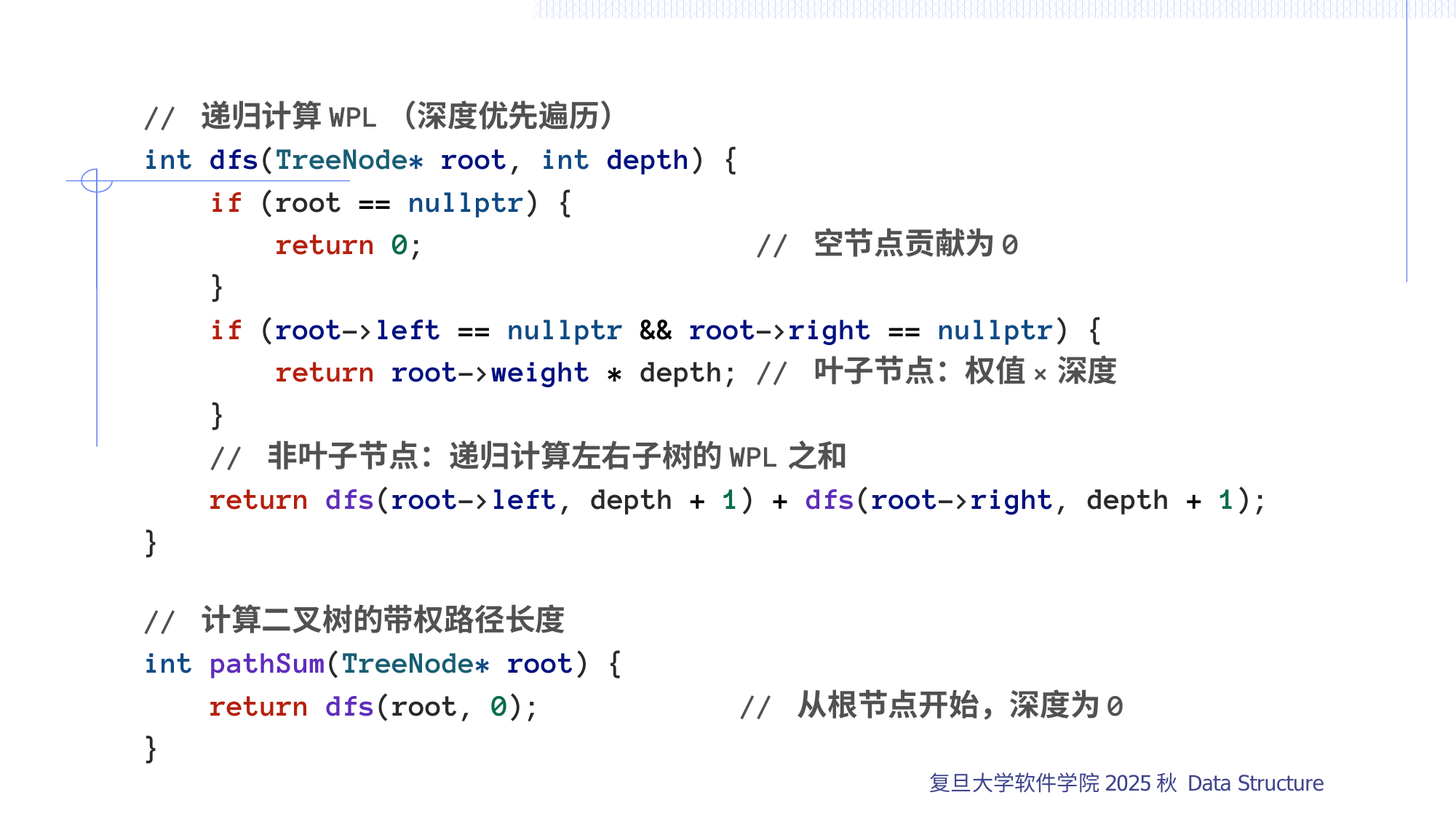

// 递归计算WPL（深度优先遍历）
int dfs(TreeNode* root, int depth) {
    if (root == nullptr) {
        return 0;                    // 空节点贡献为0
    }
    if (root->left == nullptr && root->right == nullptr) {
        return root->weight * depth; // 叶子节点：权值×深度
    }
    // 非叶子节点：递归计算左右子树的WPL之和
    return dfs(root->left, depth + 1) + dfs(root->right, depth + 1);
}
// 计算二叉树的带权路径长度
int pathSum(TreeNode* root) {
    return dfs(root, 0);            // 从根节点开始，深度为0
}